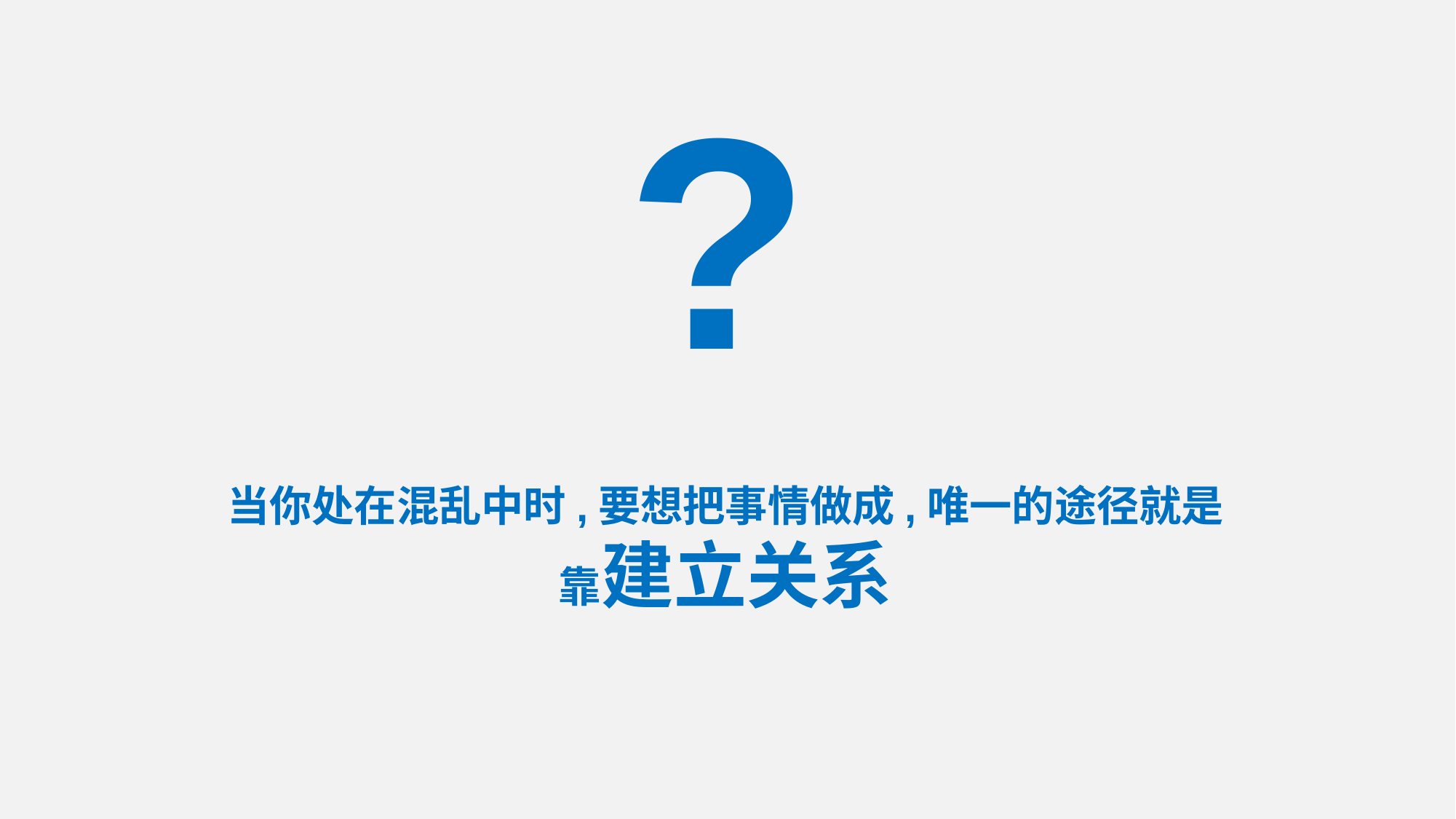

?

互联网发展
当你处在混乱中时,要想把事情做成,唯一的途径就是靠建立关系
信息爆炸
世界混乱